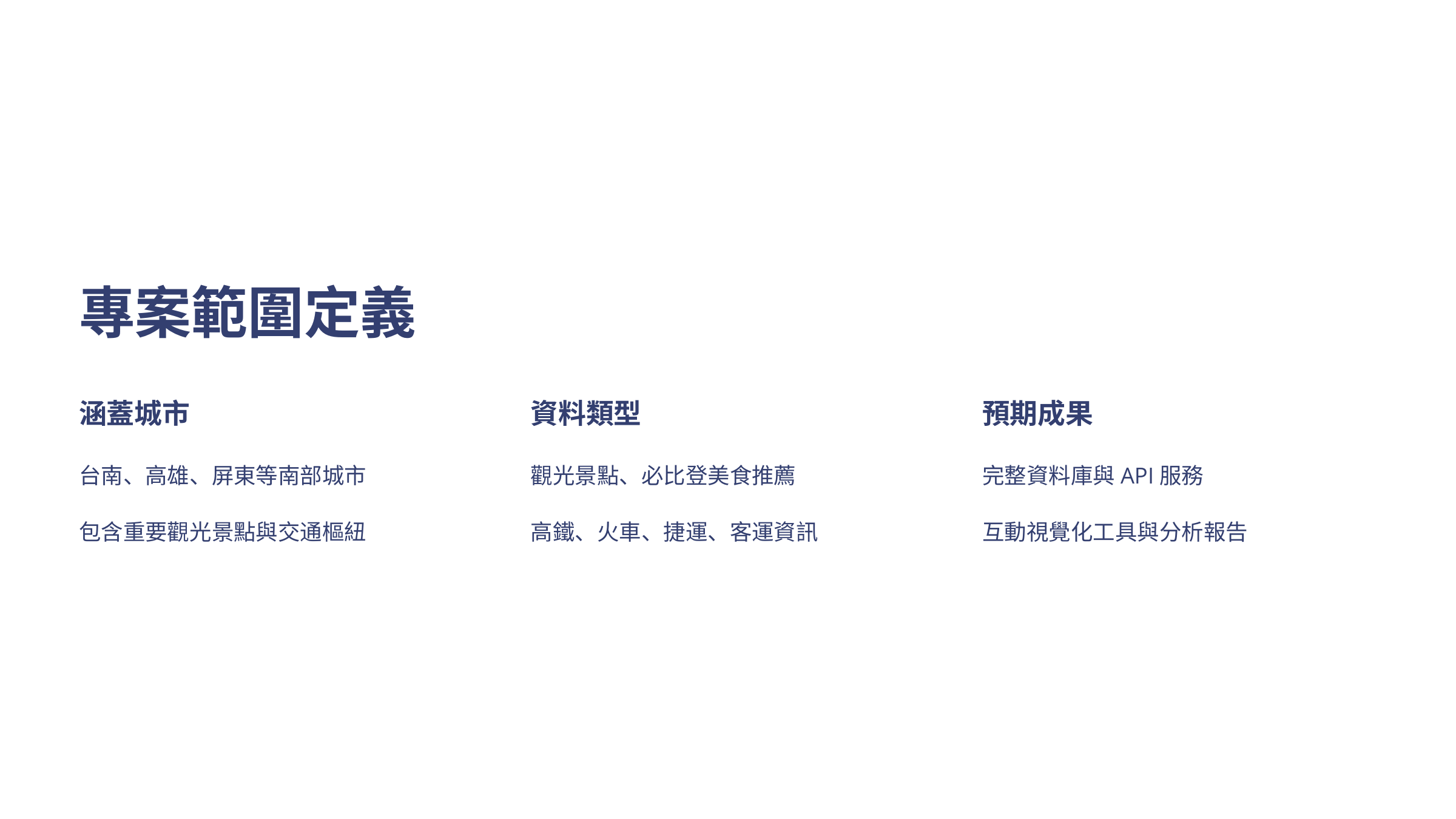

專案範圍定義
涵蓋城市
資料類型
預期成果
台南、高雄、屏東等南部城市
觀光景點、必比登美食推薦
完整資料庫與API服務
包含重要觀光景點與交通樞紐
高鐵、火車、捷運、客運資訊
互動視覺化工具與分析報告